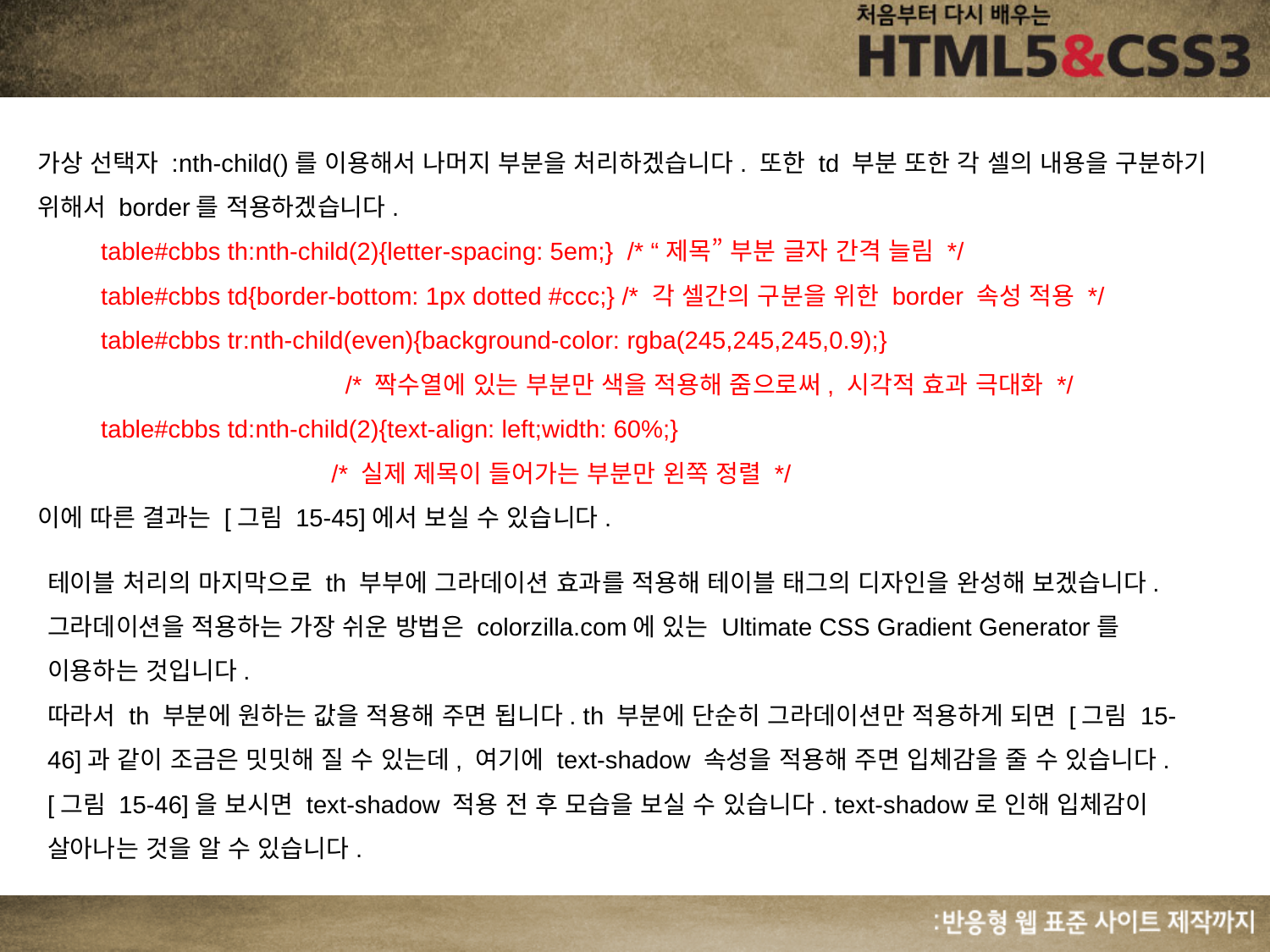

가상 선택자 :nth-child()를 이용해서 나머지 부분을 처리하겠습니다. 또한 td 부분 또한 각 셀의 내용을 구분하기 위해서 border를 적용하겠습니다.
table#cbbs th:nth-child(2){letter-spacing: 5em;}  /* “제목” 부분 글자 간격 늘림 */
table#cbbs td{border-bottom: 1px dotted #ccc;} /* 각 셀간의 구분을 위한 border 속성 적용 */
table#cbbs tr:nth-child(even){background-color: rgba(245,245,245,0.9);}
                                   /* 짝수열에 있는 부분만 색을 적용해 줌으로써, 시각적 효과 극대화 */
table#cbbs td:nth-child(2){text-align: left;width: 60%;}
                                 /* 실제 제목이 들어가는 부분만 왼쪽 정렬 */
이에 따른 결과는 [그림 15-45]에서 보실 수 있습니다.

테이블 처리의 마지막으로 th 부부에 그라데이션 효과를 적용해 테이블 태그의 디자인을 완성해 보겠습니다. 그라데이션을 적용하는 가장 쉬운 방법은 colorzilla.com에 있는 Ultimate CSS Gradient Generator를 이용하는 것입니다.
따라서 th 부분에 원하는 값을 적용해 주면 됩니다. th 부분에 단순히 그라데이션만 적용하게 되면 [그림 15-46]과 같이 조금은 밋밋해 질 수 있는데, 여기에 text-shadow 속성을 적용해 주면 입체감을 줄 수 있습니다. [그림 15-46]을 보시면 text-shadow 적용 전 후 모습을 보실 수 있습니다. text-shadow로 인해 입체감이 살아나는 것을 알 수 있습니다.